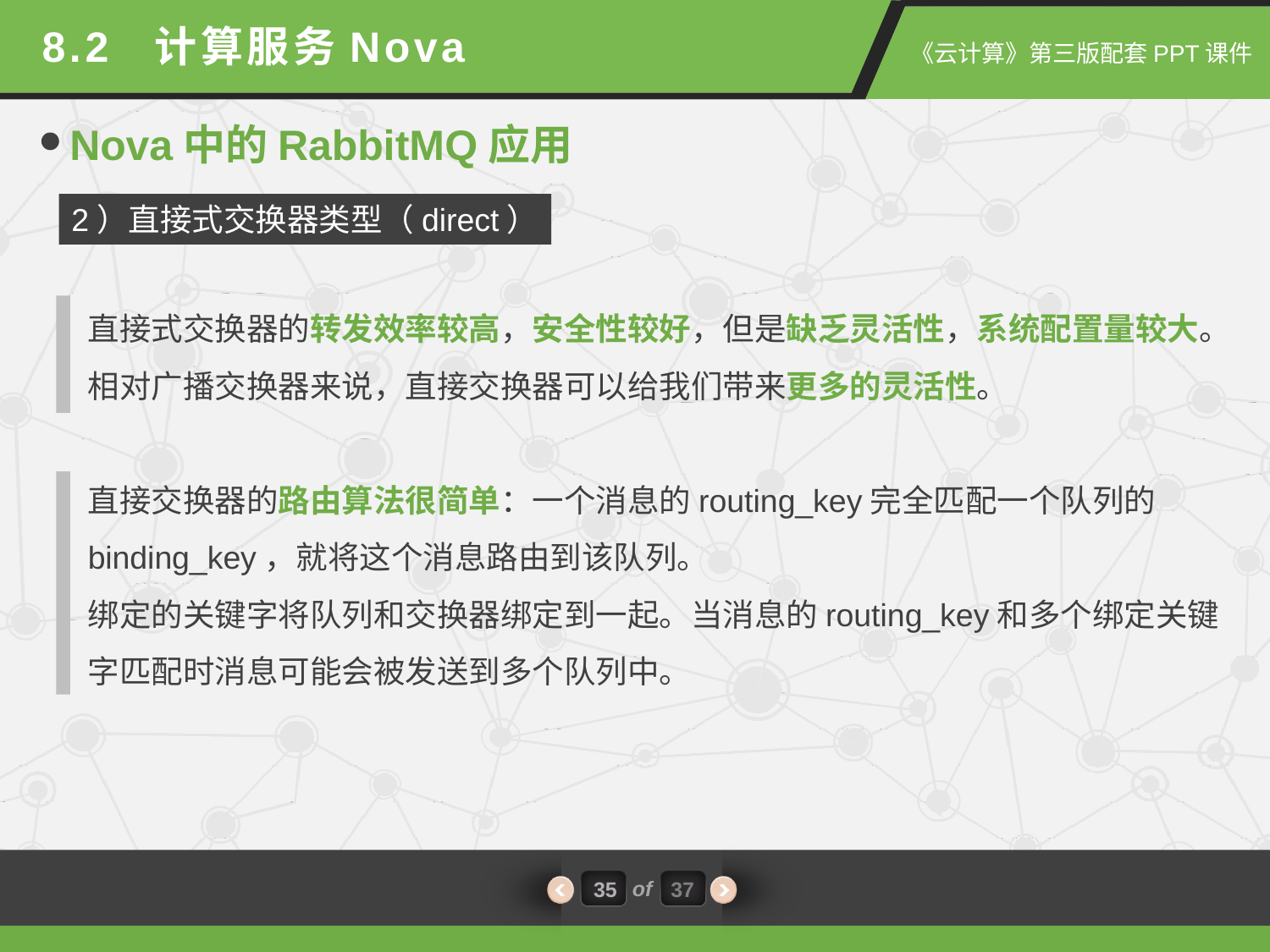

8.2  计算服务Nova
Nova中的RabbitMQ应用

2）直接式交换器类型（direct）
直接式交换器的转发效率较高，安全性较好，但是缺乏灵活性，系统配置量较大。
相对广播交换器来说，直接交换器可以给我们带来更多的灵活性。

直接交换器的路由算法很简单：一个消息的routing_key完全匹配一个队列的binding_key，就将这个消息路由到该队列。
绑定的关键字将队列和交换器绑定到一起。当消息的routing_key和多个绑定关键字匹配时消息可能会被发送到多个队列中。

35